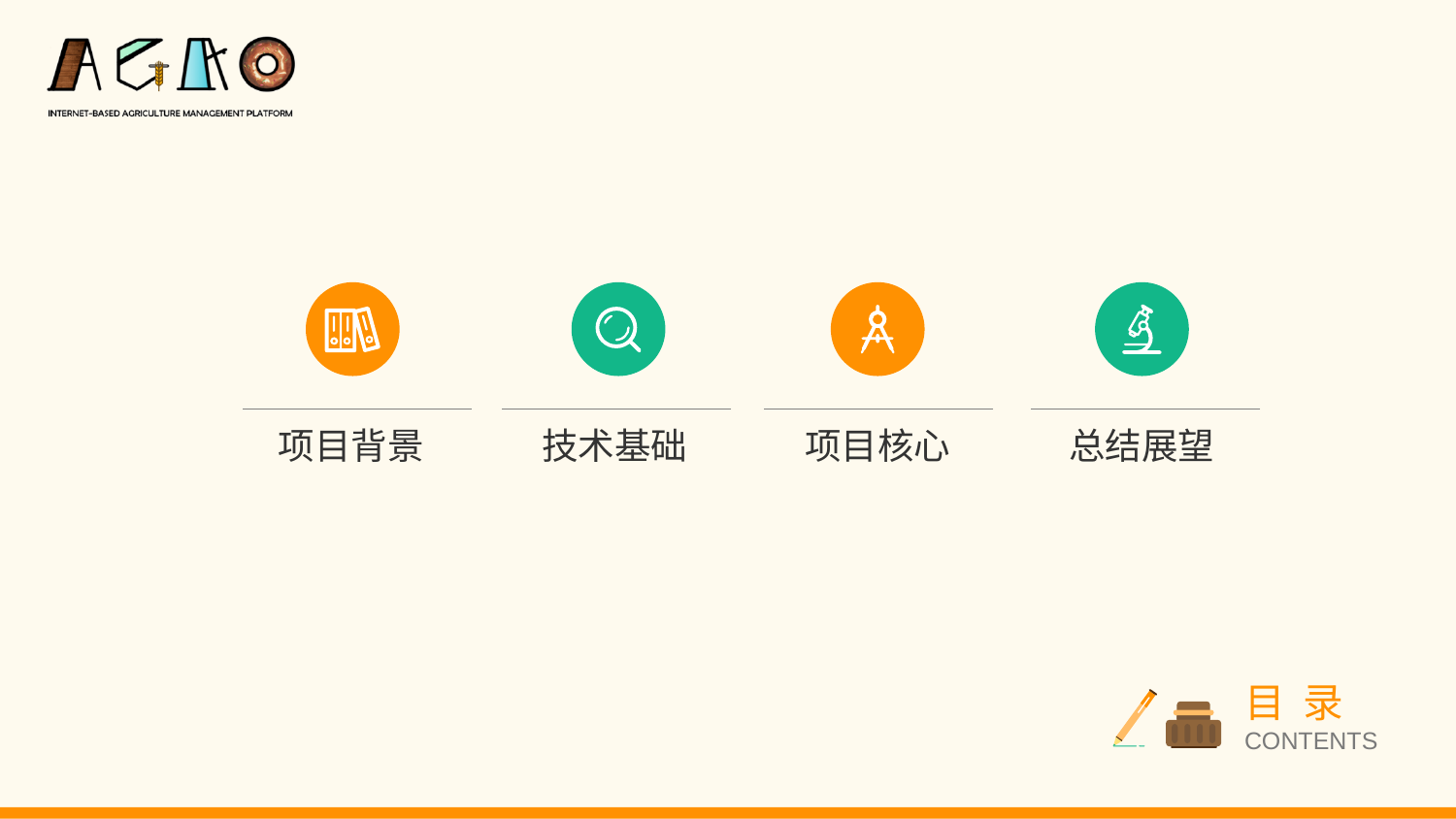

项目背景
技术基础
项目核心
总结展望
目  录
CONTENTS